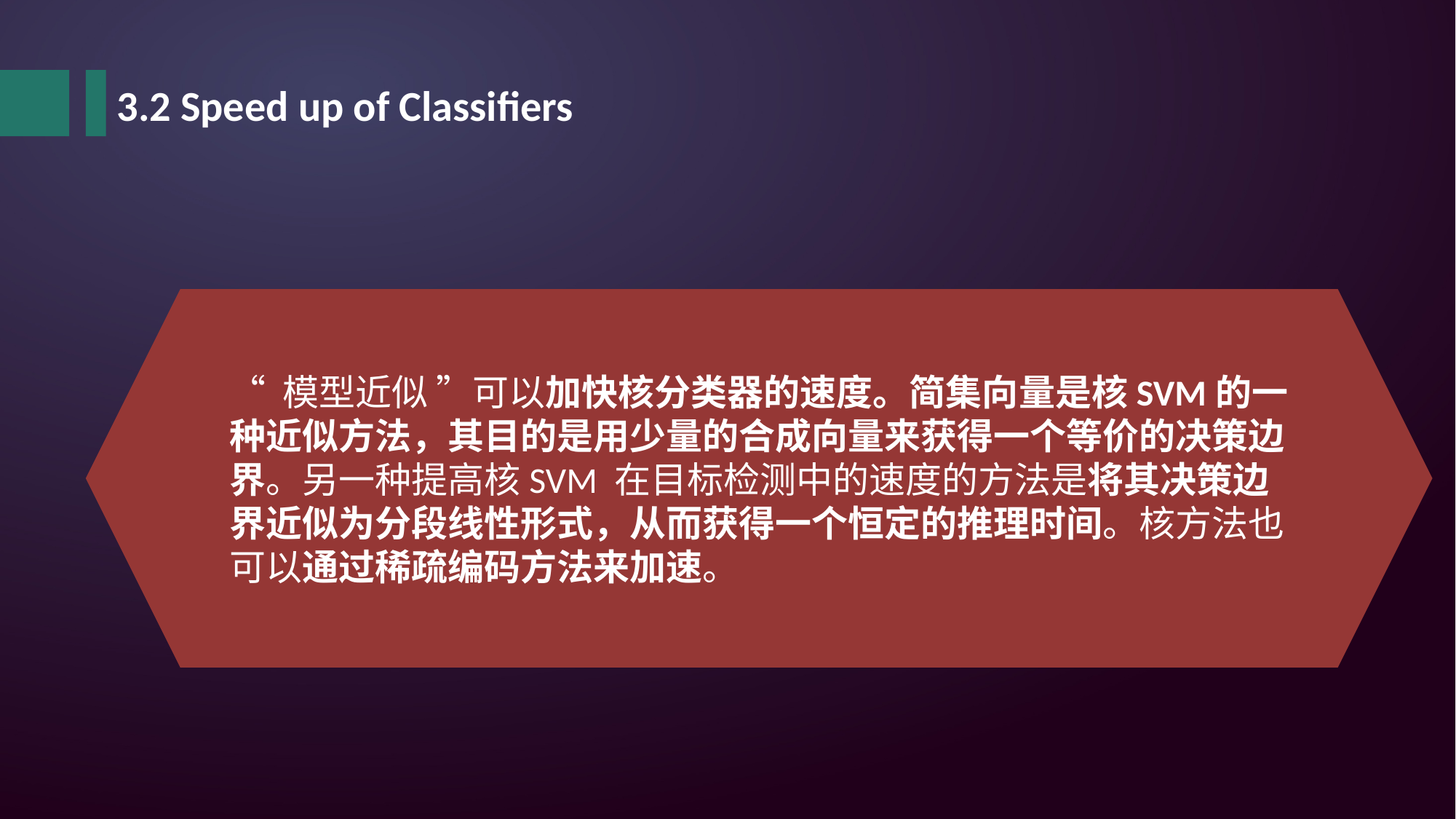

3.2 Speed up of Classifiers

“ 模型近似 ”可以加快核分类器的速度。简集向量是核SVM的一种近似方法，其目的是用少量的合成向量来获得一个等价的决策边界。另一种提高核SVM 在目标检测中的速度的方法是将其决策边界近似为分段线性形式，从而获得一个恒定的推理时间。核方法也可以通过稀疏编码方法来加速。